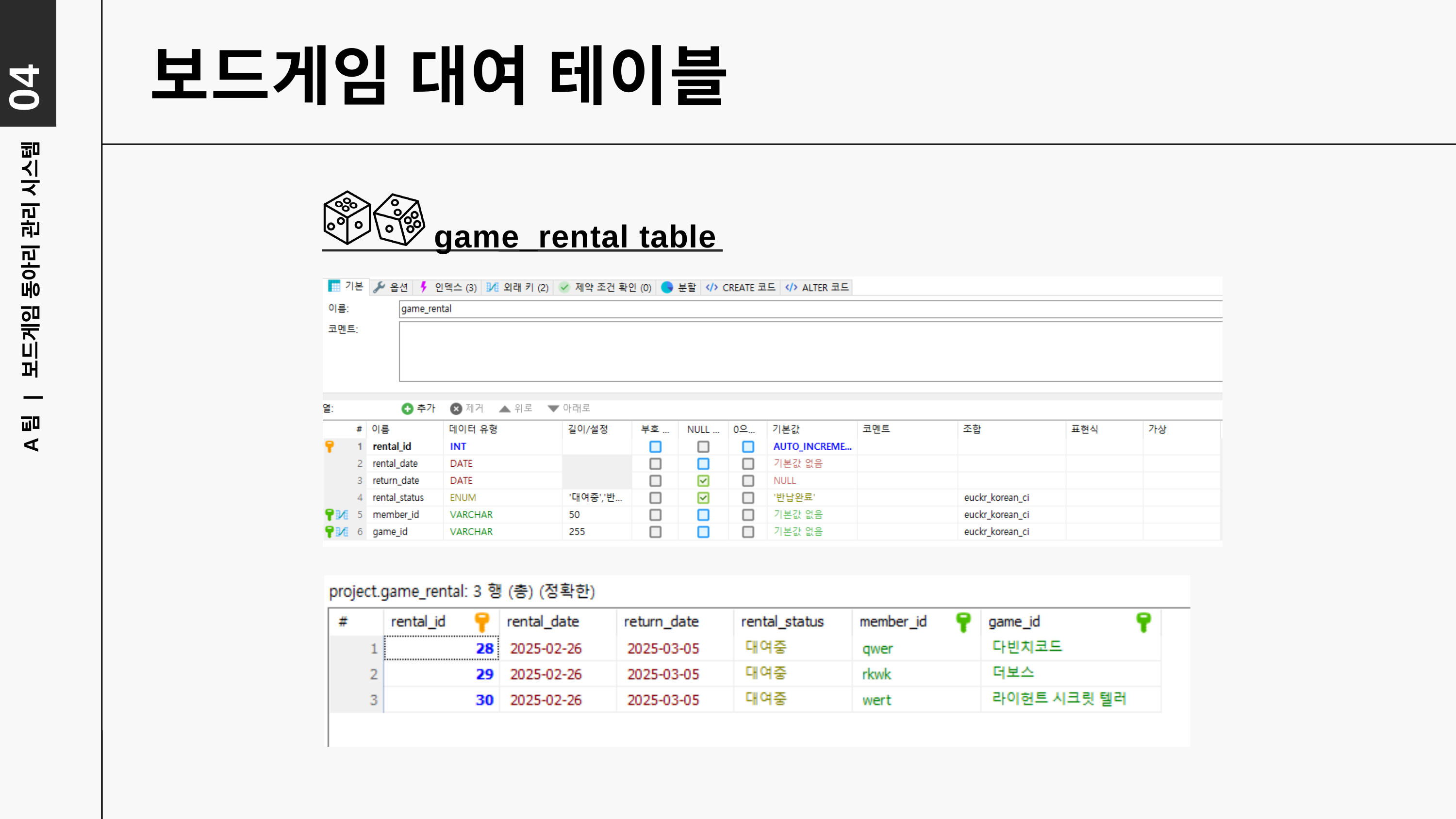

04

보드게임 대여 테이블

game_rental table

A팀  |  보드게임 동아리 관리 시스템